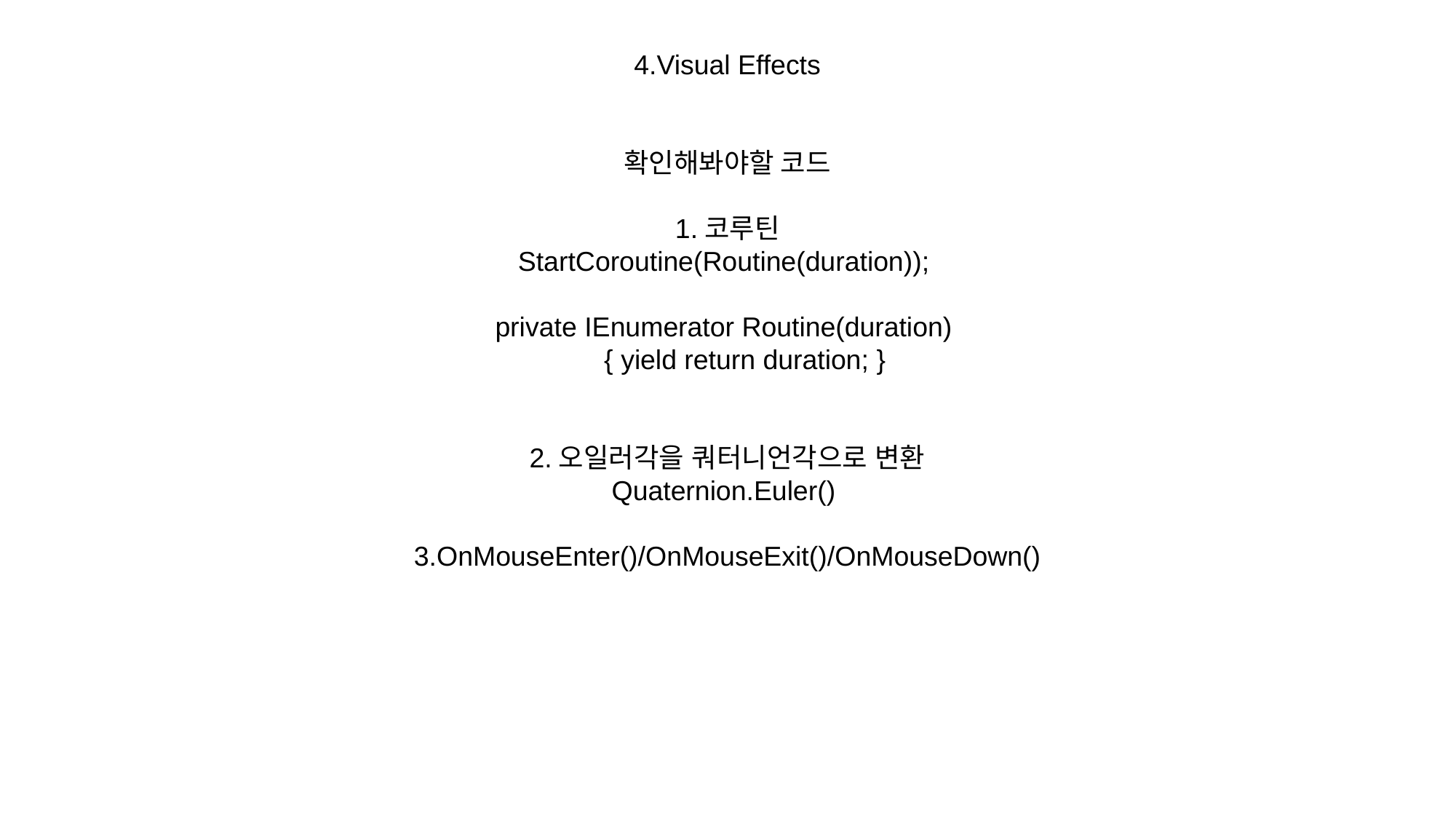

4.Visual Effects

확인해봐야할 코드

1.코루틴
StartCoroutine(Routine(duration));
 
private IEnumerator Routine(duration)
  { yield return duration; }

2.오일러각을 쿼터니언각으로 변환
Quaternion.Euler()

3.OnMouseEnter()/OnMouseExit()/OnMouseDown()